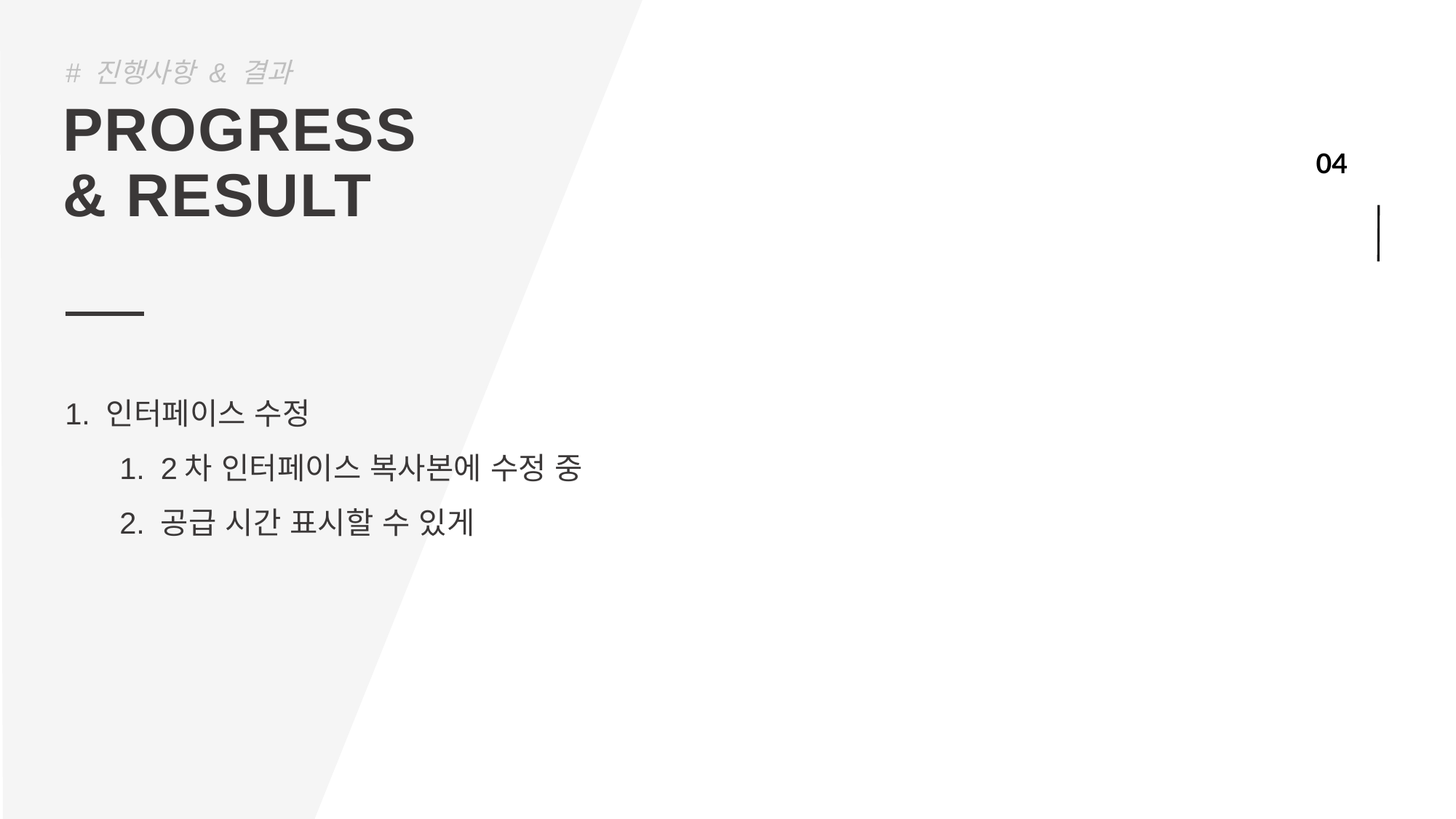

# 진행사항 & 결과
PROGRESS
& RESULT
인터페이스 수정
2차 인터페이스 복사본에 수정 중
공급 시간 표시할 수 있게